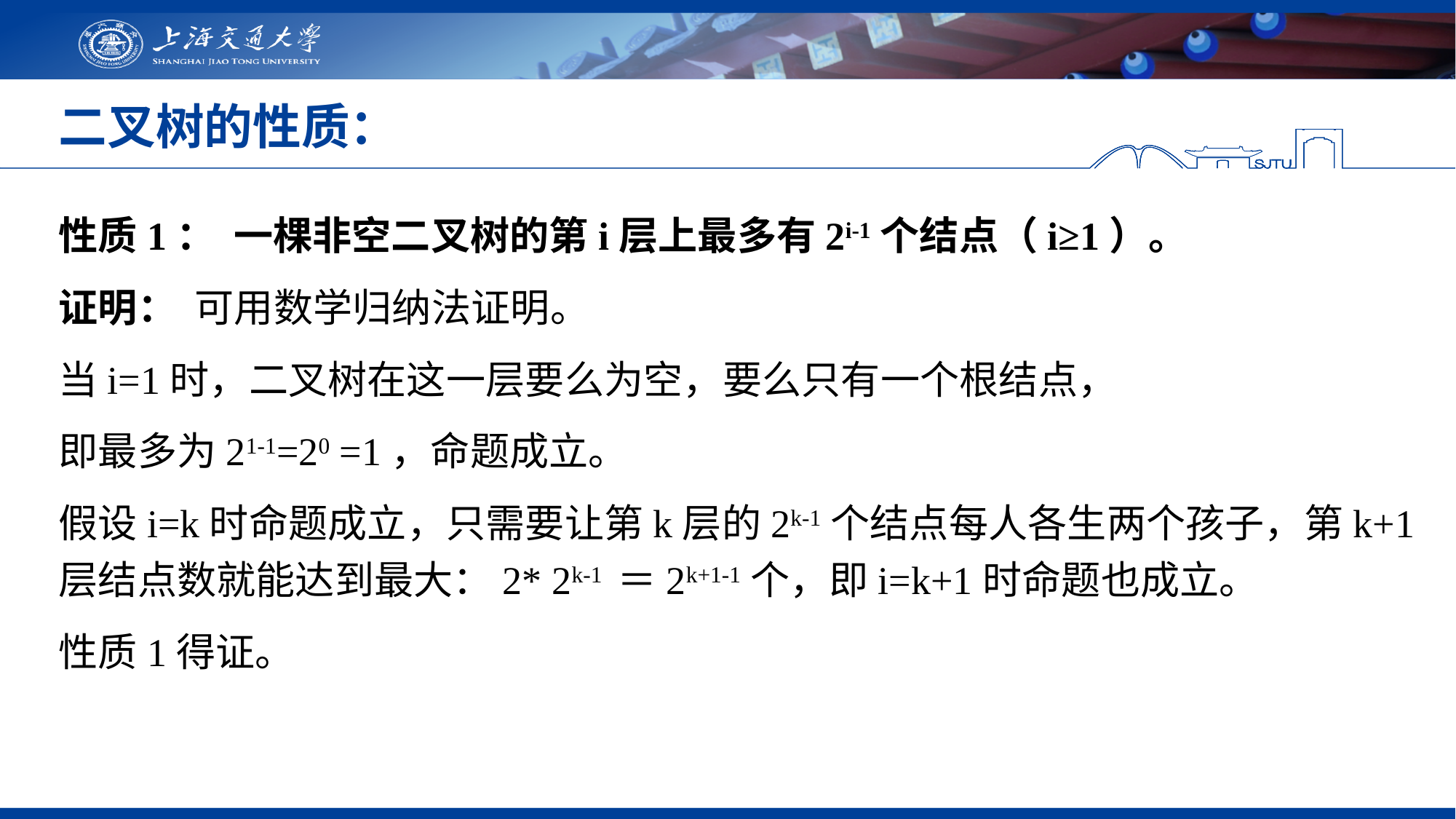

# 二叉树的性质：
性质1：  一棵非空二叉树的第i层上最多有2i-1个结点（i≥1）。
证明：  可用数学归纳法证明。
当i=1时，二叉树在这一层要么为空，要么只有一个根结点，
即最多为21-1=20 =1，命题成立。
假设i=k时命题成立，只需要让第k层的2k-1个结点每人各生两个孩子，第k+1层结点数就能达到最大：2* 2k-1 ＝2k+1-1个，即i=k+1时命题也成立。
性质1得证。